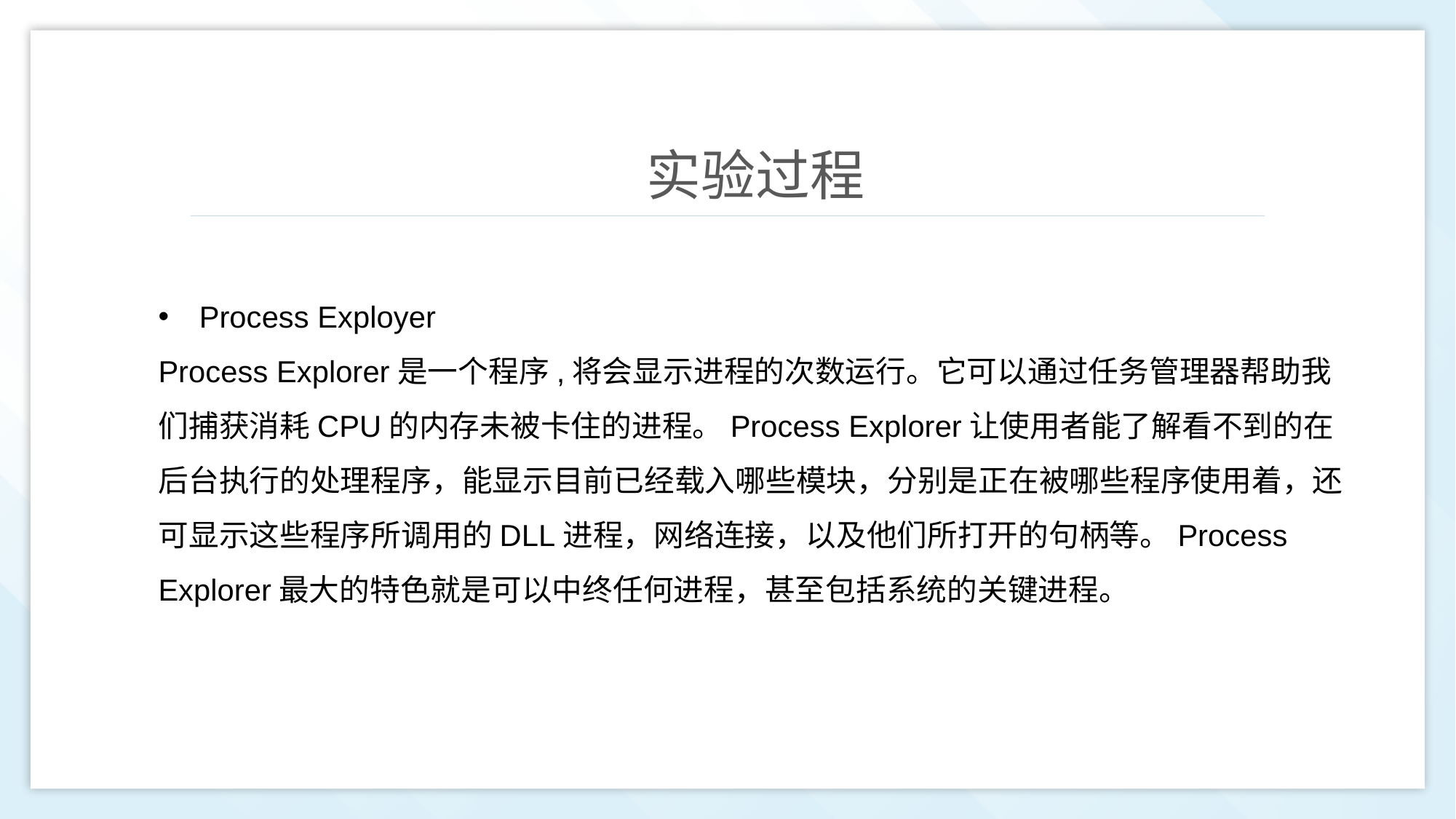

实验过程
Process Exployer
Process Explorer是一个程序,将会显示进程的次数运行。它可以通过任务管理器帮助我们捕获消耗CPU的内存未被卡住的进程。Process Explorer让使用者能了解看不到的在后台执行的处理程序，能显示目前已经载入哪些模块，分别是正在被哪些程序使用着，还可显示这些程序所调用的DLL进程，网络连接，以及他们所打开的句柄等。Process Explorer最大的特色就是可以中终任何进程，甚至包括系统的关键进程。